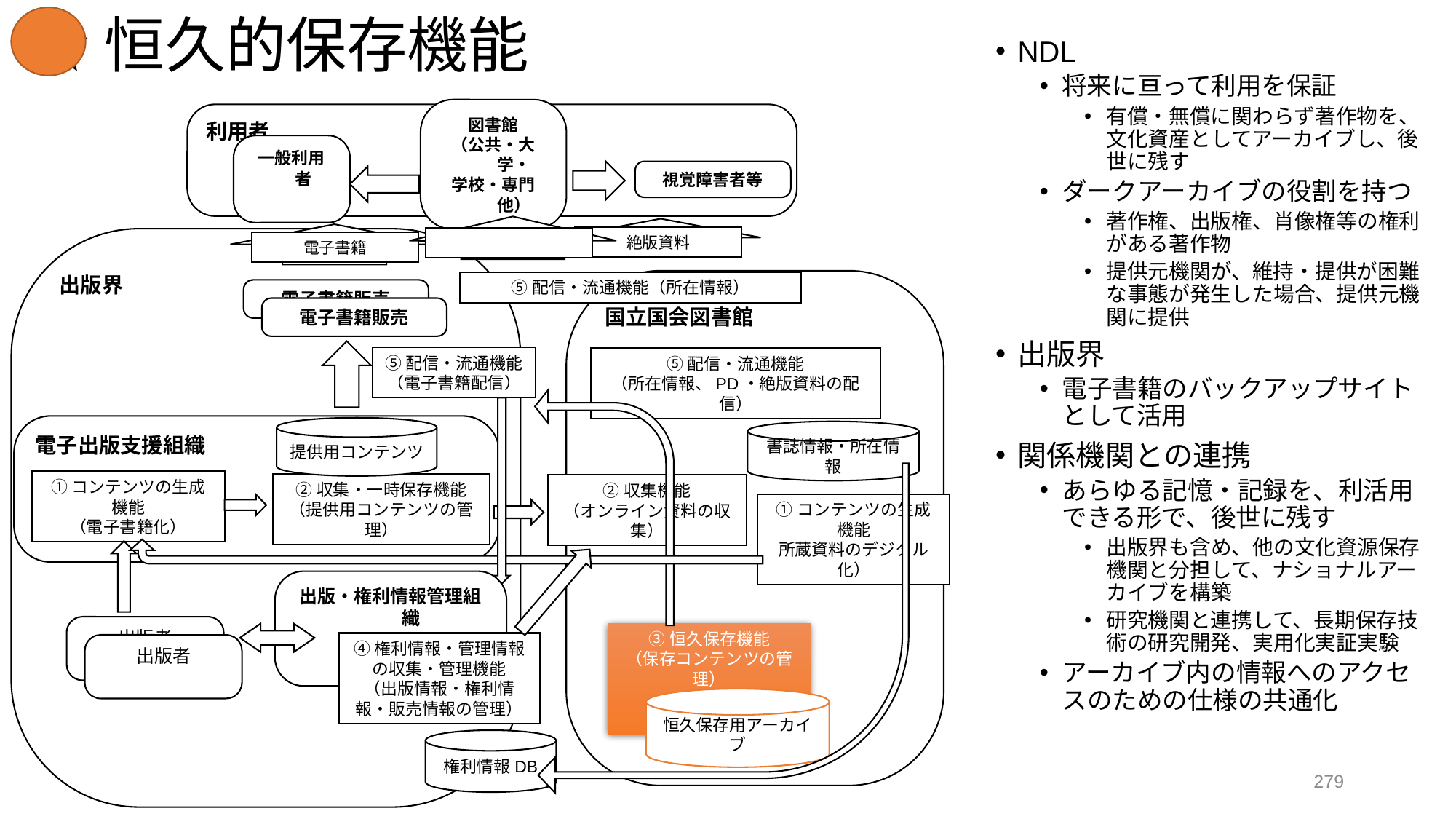

# ☆恒久的保存機能

NDL
将来に亘って利用を保証
有償・無償に関わらず著作物を、文化資産としてアーカイブし、後世に残す
ダークアーカイブの役割を持つ
著作権、出版権、肖像権等の権利がある著作物
提供元機関が、維持・提供が困難な事態が発生した場合、提供元機関に提供
出版界
電子書籍のバックアップサイトとして活用
関係機関との連携
あらゆる記憶・記録を、利活用できる形で、後世に残す
出版界も含め、他の文化資源保存機関と分担して、ナショナルアーカイブを構築
研究機関と連携して、長期保存技術の研究開発、実用化実証実験
アーカイブ内の情報へのアクセスのための仕様の共通化

利用者
図書館
（公共・大学・
学校・専門他）

一般利用者

視覚障害者等

絶版資料
所在情報
出版界
電子書籍

国立国会図書館
⑤配信・流通機能（所在情報）
電子書籍販売
電子書籍販売
⑤配信・流通機能
（電子書籍配信）

⑤配信・流通機能
（所在情報、PD・絶版資料の配信）

電子出版支援組織
提供用コンテンツ
書誌情報・所在情報

①コンテンツの生成機能
（電子書籍化）

②収集・一時保存機能
（提供用コンテンツの管理）
②収集機能
（オンライン資料の収集）

①コンテンツの生成機能
所蔵資料のデジタル化）

出版・権利情報管理組織

出版者

④権利情報・管理情報の収集・管理機能
（出版情報・権利情報・販売情報の管理）
③恒久保存機能
（保存コンテンツの管理）

出版者

恒久保存用アーカイブ
権利情報DB
279